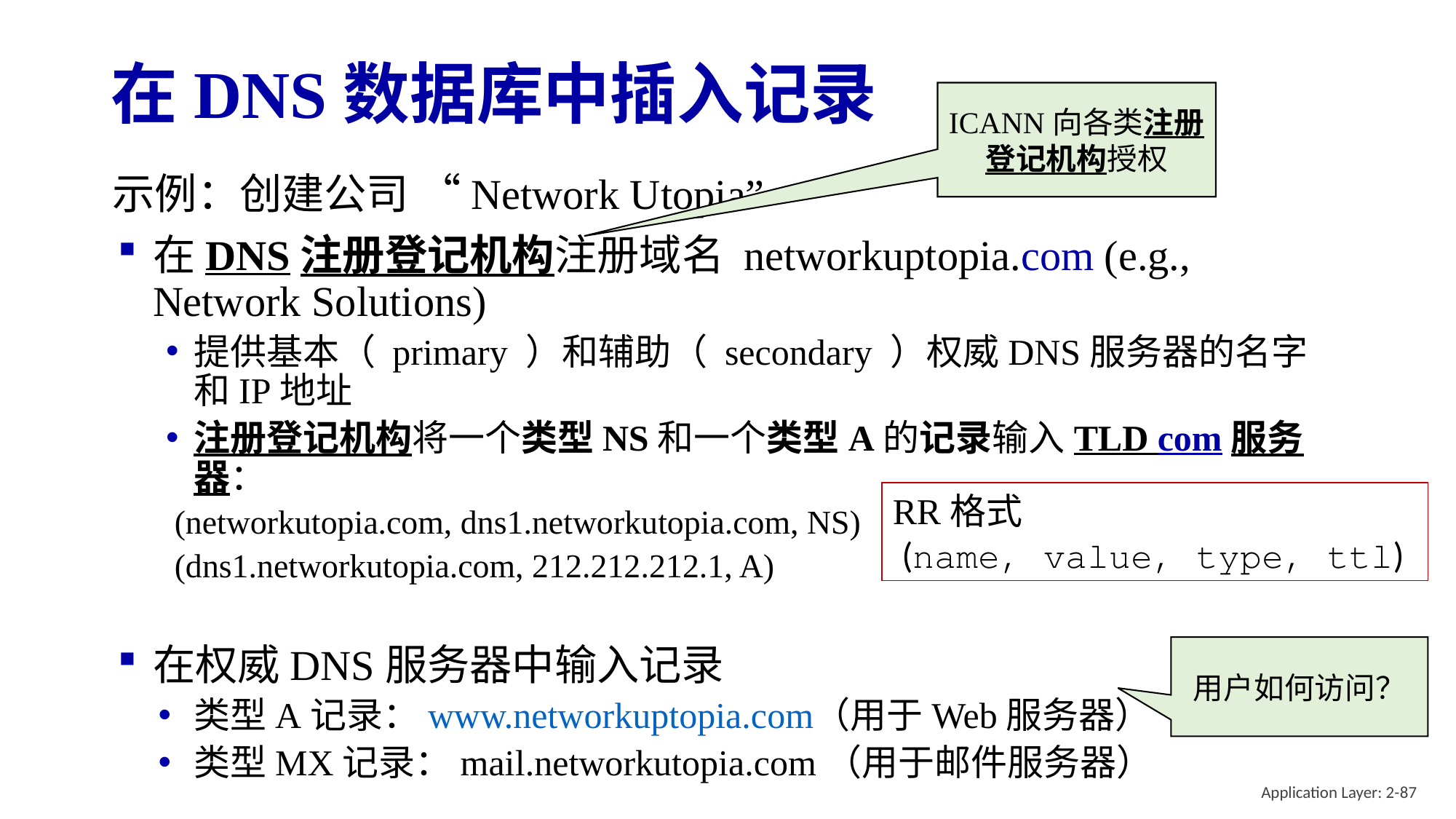

# 在DNS数据库中插入记录
ICANN向各类注册登记机构授权
示例：创建公司 “Network Utopia”
在DNS注册登记机构注册域名 networkuptopia.com (e.g., Network Solutions)
提供基本（ primary ）和辅助（ secondary ）权威DNS服务器的名字和IP地址
注册登记机构将一个类型NS和一个类型A的记录输入TLD com服务器：
 (networkutopia.com, dns1.networkutopia.com, NS)
 (dns1.networkutopia.com, 212.212.212.1, A)

在权威DNS服务器中输入记录
类型A记录：www.networkuptopia.com（用于Web服务器）
类型MX记录：mail.networkutopia.com（用于邮件服务器）

RR格式
 (name, value, type, ttl)
用户如何访问？
Application Layer: 2-87